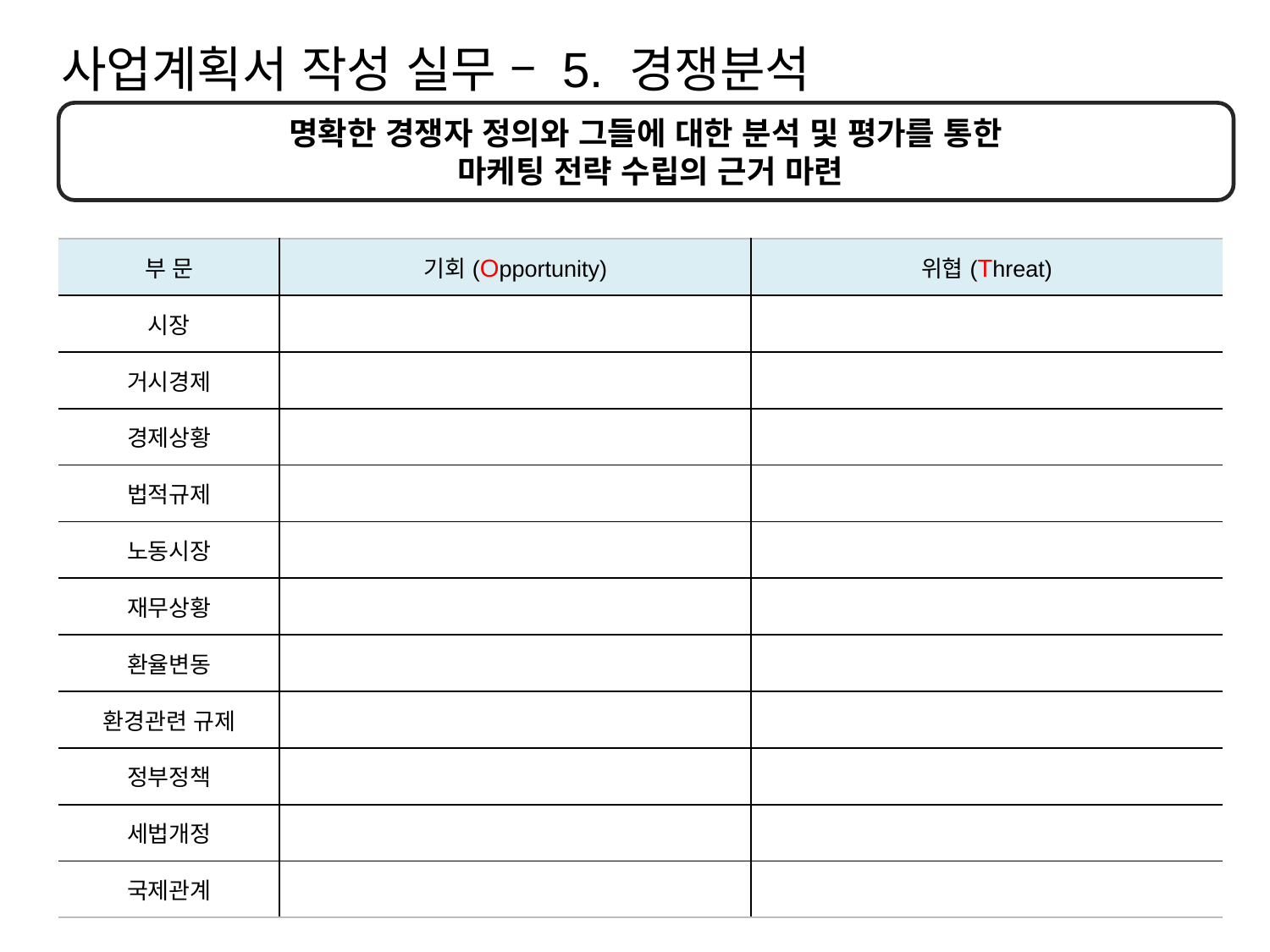

사업계획서 작성 실무 – 5. 경쟁분석

명확한 경쟁자 정의와 그들에 대한 분석 및 평가를 통한
마케팅 전략 수립의 근거 마련
| 부 문 | 기회(Opportunity) | 위협(Threat) |
| --- | --- | --- |
| 시장 |  |  |
| 거시경제 |  |  |
| 경제상황 |  |  |
| 법적규제 |  |  |
| 노동시장 |  |  |
| 재무상황 |  |  |
| 환율변동 |  |  |
| 환경관련 규제 |  |  |
| 정부정책 |  |  |
| 세법개정 |  |  |
| 국제관계 |  |  |